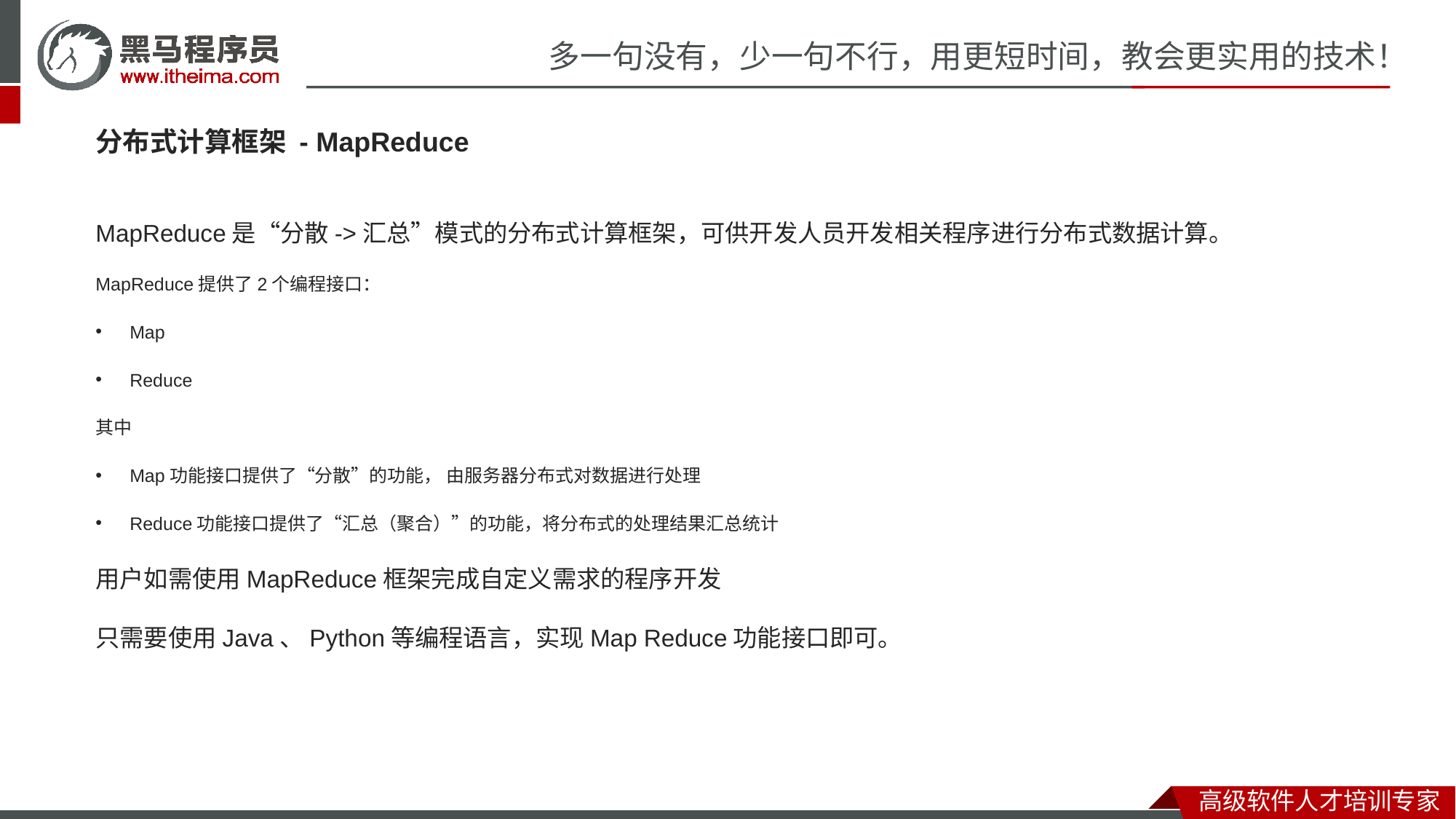

分布式计算框架 - MapReduce
MapReduce是“分散->汇总”模式的分布式计算框架，可供开发人员开发相关程序进行分布式数据计算。
MapReduce提供了2个编程接口：
Map
Reduce
其中
Map功能接口提供了“分散”的功能， 由服务器分布式对数据进行处理
Reduce功能接口提供了“汇总（聚合）”的功能，将分布式的处理结果汇总统计
用户如需使用MapReduce框架完成自定义需求的程序开发
只需要使用Java、Python等编程语言，实现Map Reduce功能接口即可。